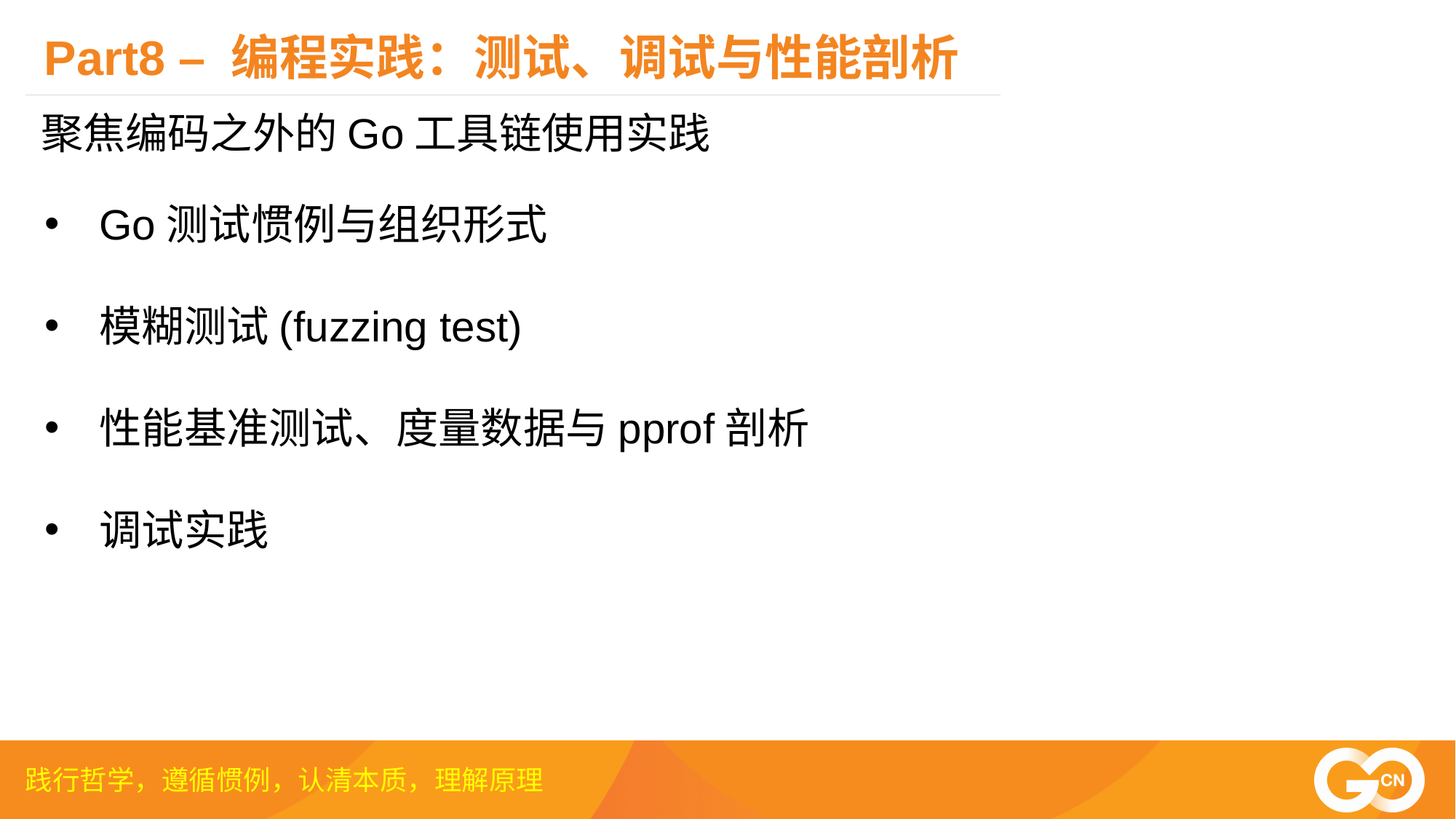

Part8 – 编程实践：测试、调试与性能剖析
聚焦编码之外的Go工具链使用实践

Go测试惯例与组织形式

模糊测试(fuzzing test)

性能基准测试、度量数据与pprof剖析

调试实践
践行哲学，遵循惯例，认清本质，理解原理